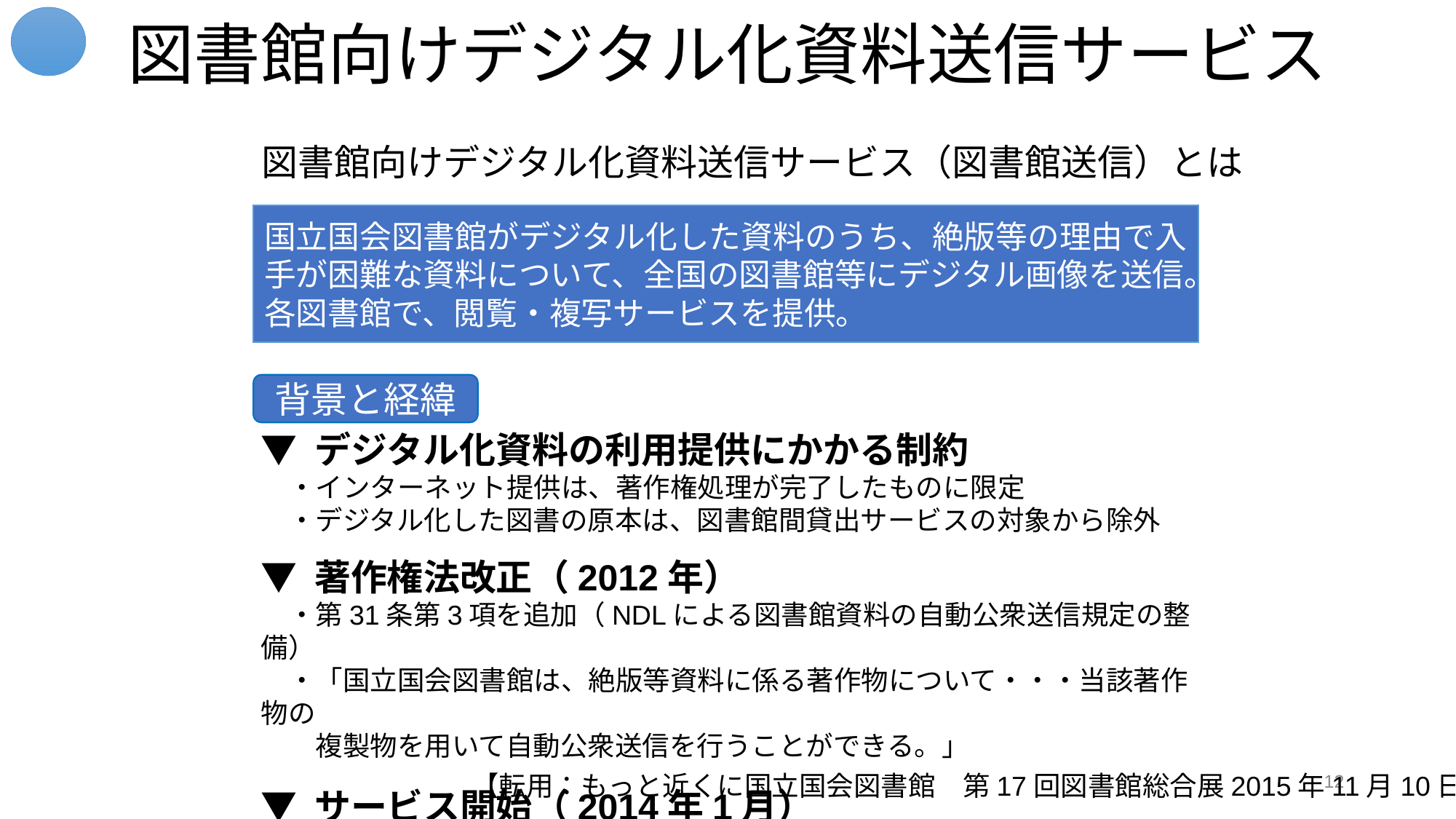

図書館向けデジタル化資料送信サービス

# 図書館向けデジタル化資料送信サービス（図書館送信）とは
国立国会図書館がデジタル化した資料のうち、絶版等の理由で入手が困難な資料について、全国の図書館等にデジタル画像を送信。
各図書館で、閲覧・複写サービスを提供。
背景と経緯
▼ デジタル化資料の利用提供にかかる制約
　・インターネット提供は、著作権処理が完了したものに限定
　・デジタル化した図書の原本は、図書館間貸出サービスの対象から除外

▼ 著作権法改正（2012年）
　・第31条第3項を追加（NDLによる図書館資料の自動公衆送信規定の整備）
　・「国立国会図書館は、絶版等資料に係る著作物について・・・当該著作物の
　　複製物を用いて自動公衆送信を行うことができる。」

▼ サービス開始（2014年1月）
12
【転用：もっと近くに国立国会図書館　第17回図書館総合展2015年11月10日】